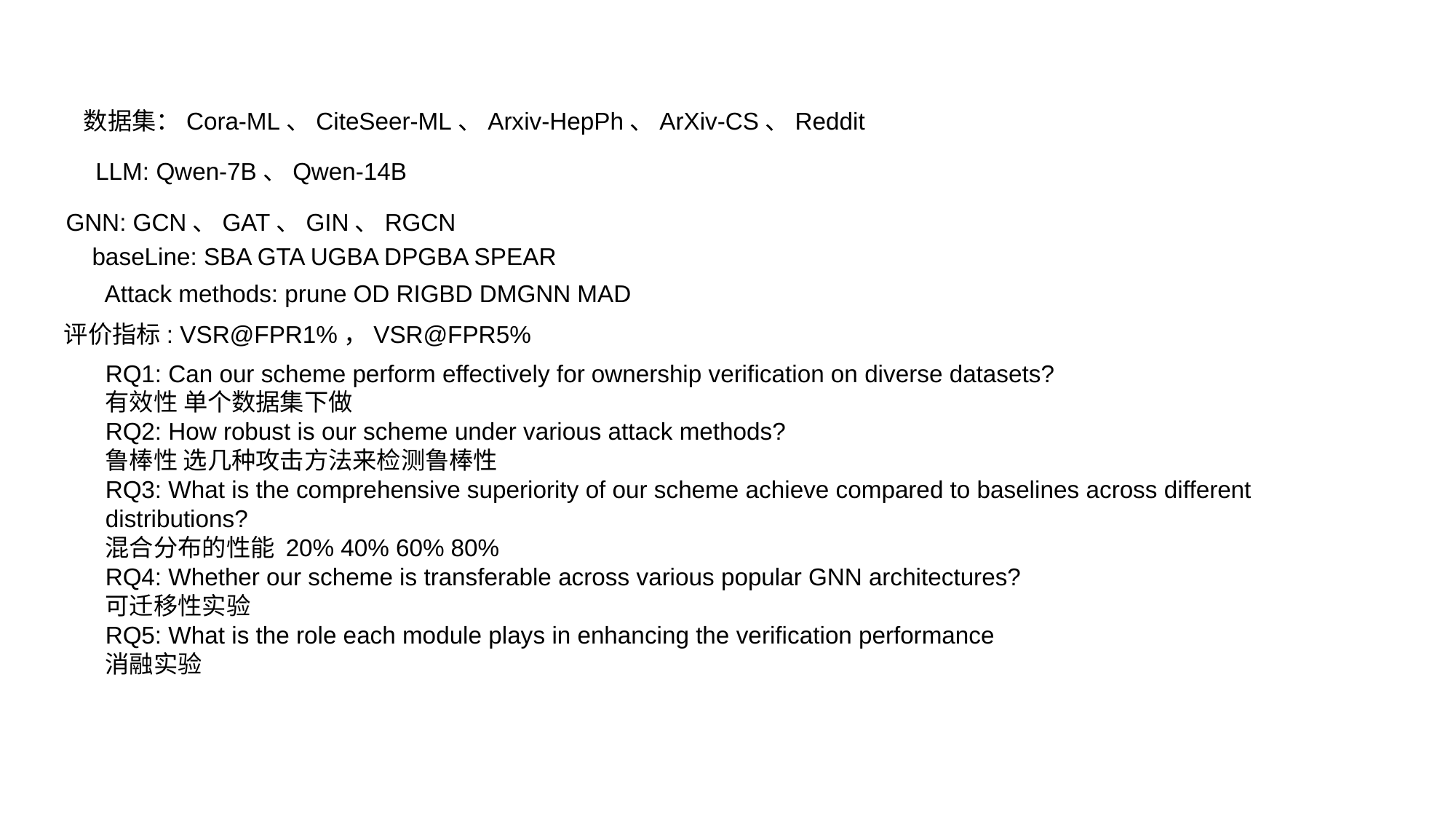

数据集：Cora-ML、CiteSeer-ML、Arxiv-HepPh、ArXiv-CS、Reddit
LLM: Qwen‑7B、Qwen‑14B
GNN: GCN、GAT、GIN、RGCN
baseLine: SBA GTA UGBA DPGBA SPEAR
Attack methods: prune OD RIGBD DMGNN MAD
评价指标: VSR@FPR1%，VSR@FPR5%
RQ1: Can our scheme perform effectively for ownership verification on diverse datasets?
有效性 单个数据集下做
RQ2: How robust is our scheme under various attack methods?
鲁棒性 选几种攻击方法来检测鲁棒性
RQ3: What is the comprehensive superiority of our scheme achieve compared to baselines across different distributions?
混合分布的性能 20% 40% 60% 80%
RQ4: Whether our scheme is transferable across various popular GNN architectures?
可迁移性实验
RQ5: What is the role each module plays in enhancing the verification performance
消融实验